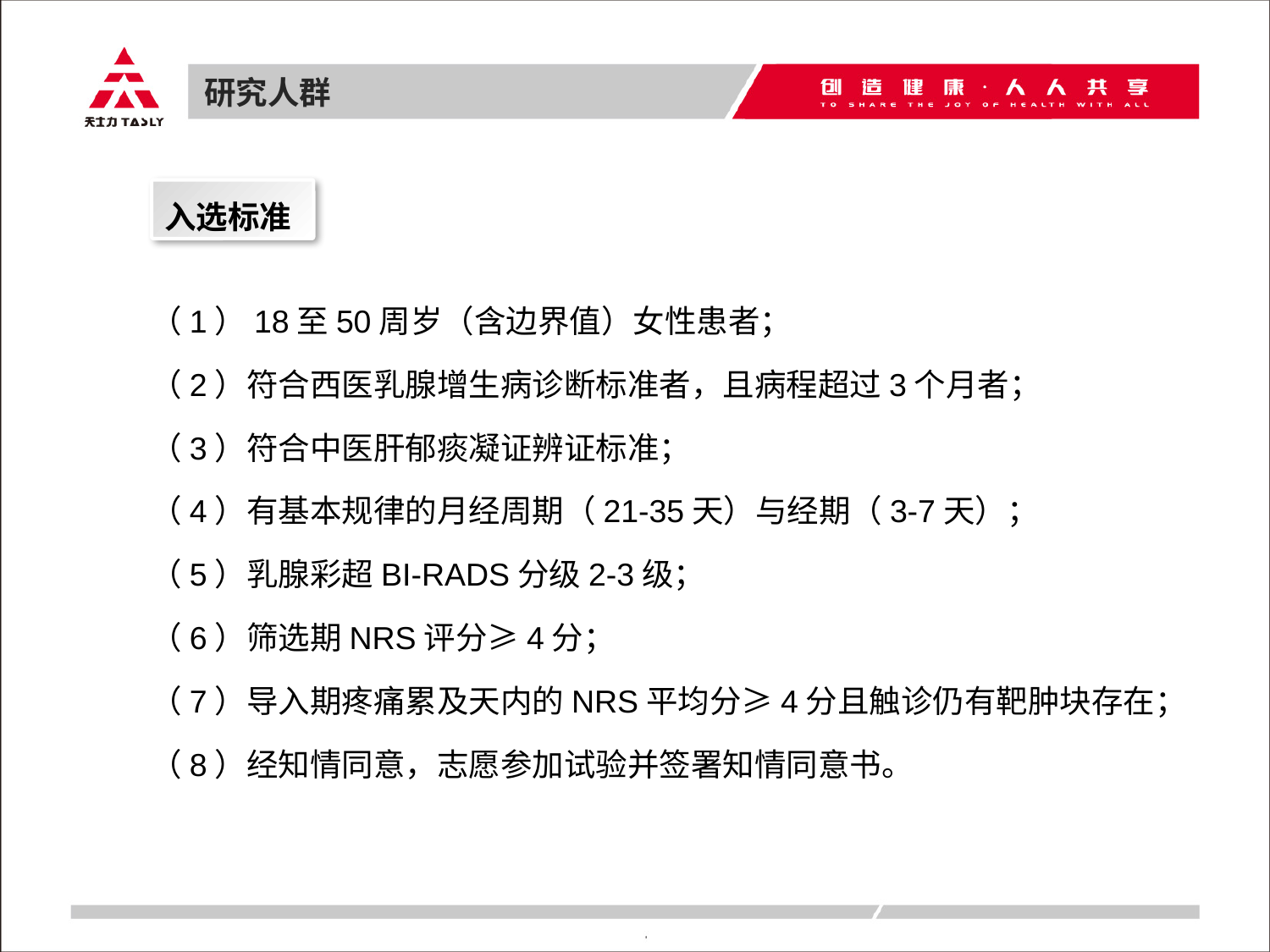

研究人群
入选标准
（1）18至50周岁（含边界值）女性患者；
（2）符合西医乳腺增生病诊断标准者，且病程超过3个月者；
（3）符合中医肝郁痰凝证辨证标准；
（4）有基本规律的月经周期（21-35天）与经期（3-7天）；
（5）乳腺彩超BI-RADS分级2-3级；
（6）筛选期NRS评分≥4分；
（7）导入期疼痛累及天内的NRS平均分≥4分且触诊仍有靶肿块存在；
（8）经知情同意，志愿参加试验并签署知情同意书。